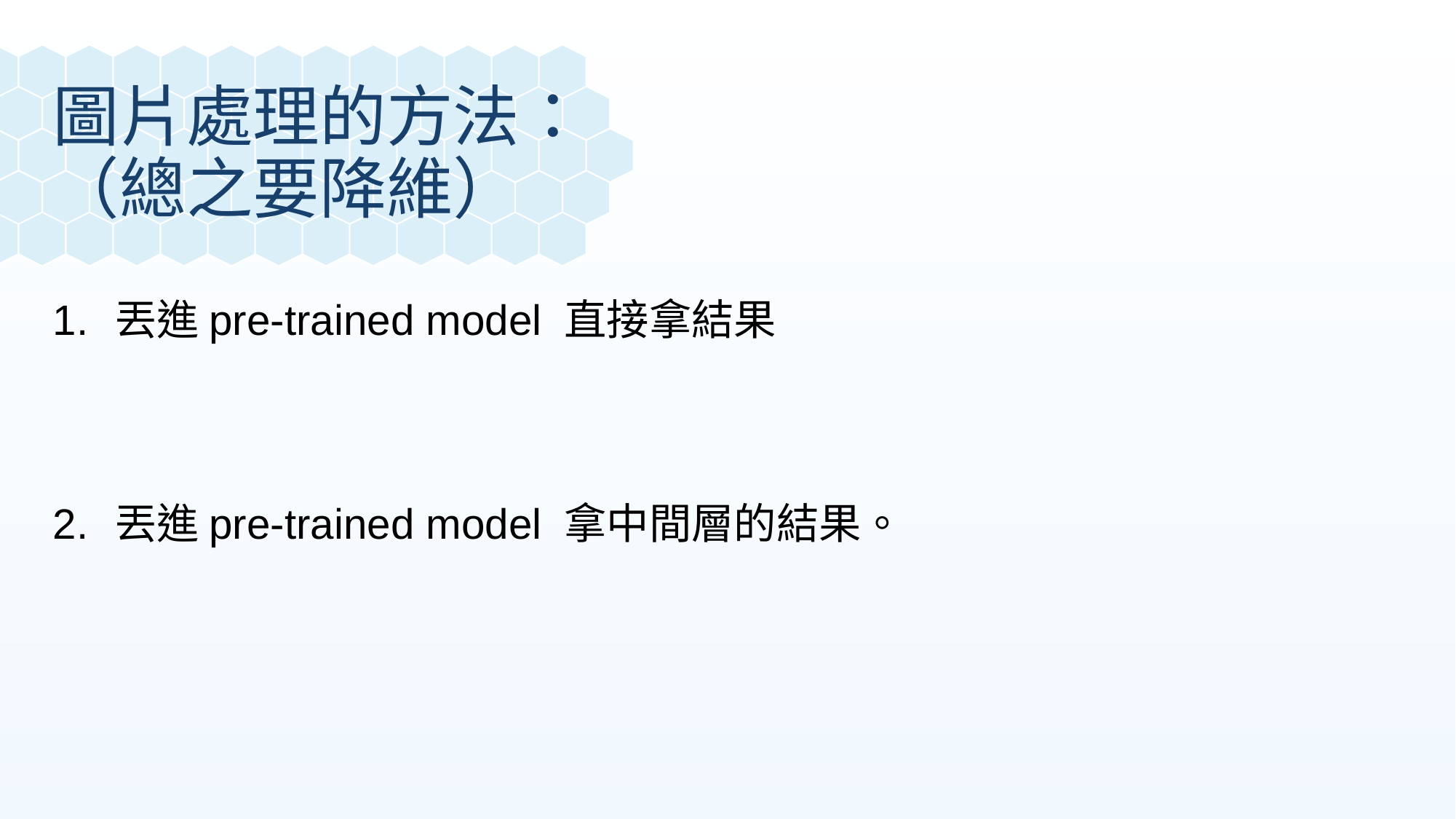

圖片處理的方法：
（總之要降維）
丟進pre-trained model 直接拿結果

丟進pre-trained model 拿中間層的結果。